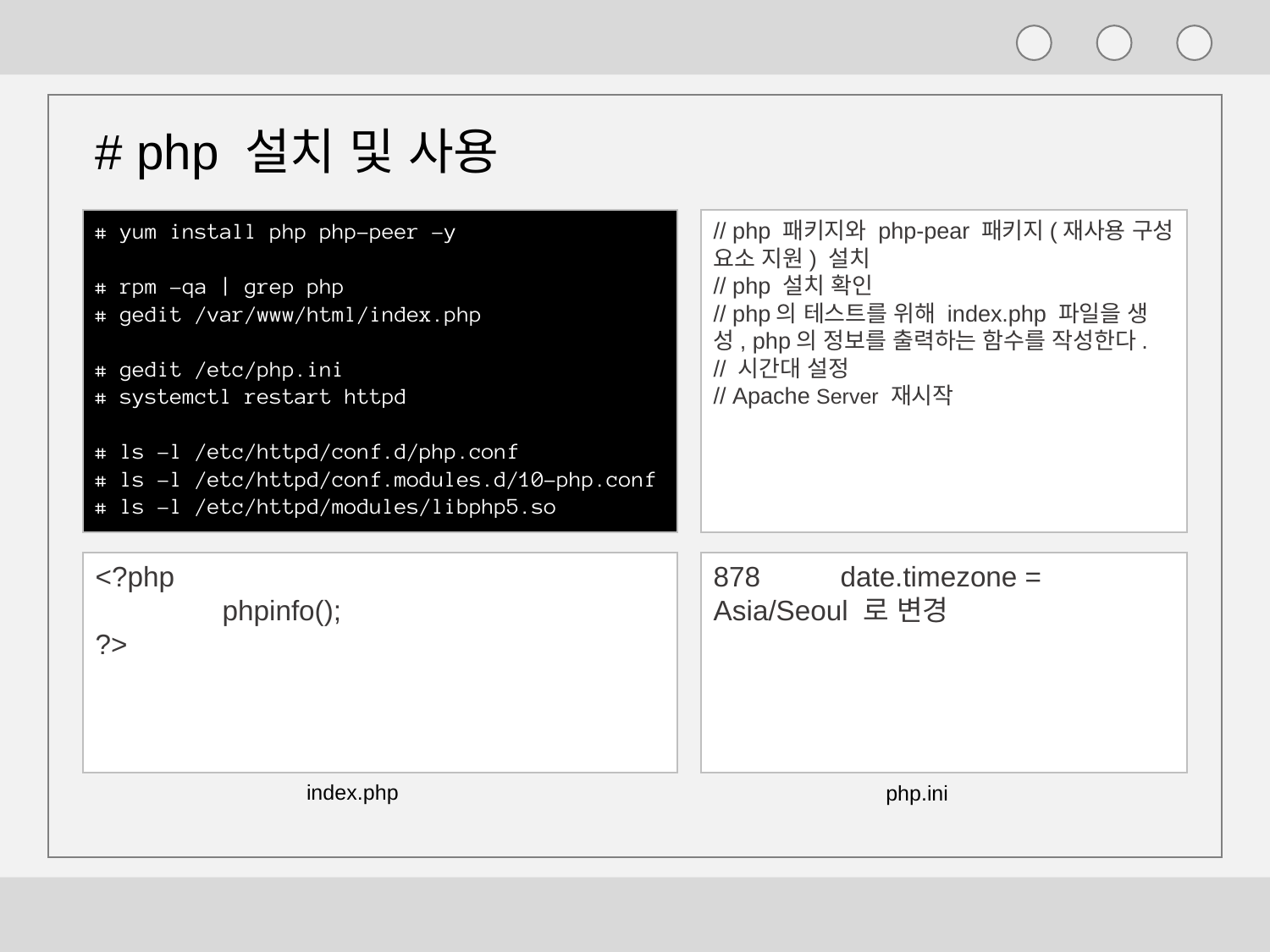

# php 설치 및 사용
// php 패키지와 php-pear 패키지(재사용 구성 요소 지원) 설치
// php 설치 확인
// php의 테스트를 위해 index.php 파일을 생성, php의 정보를 출력하는 함수를 작성한다.
// 시간대 설정
// Apache Server 재시작

# yum install php php-peer –y

# rpm –qa | grep php
# gedit /var/www/html/index.php

# gedit /etc/php.ini
# systemctl restart httpd

# ls –l /etc/httpd/conf.d/php.conf
# ls –l /etc/httpd/conf.modules.d/10-php.conf
# ls –l /etc/httpd/modules/libphp5.so
<?php
	phpinfo();
?>
878	date.timezone = Asia/Seoul 로 변경
index.php
php.ini